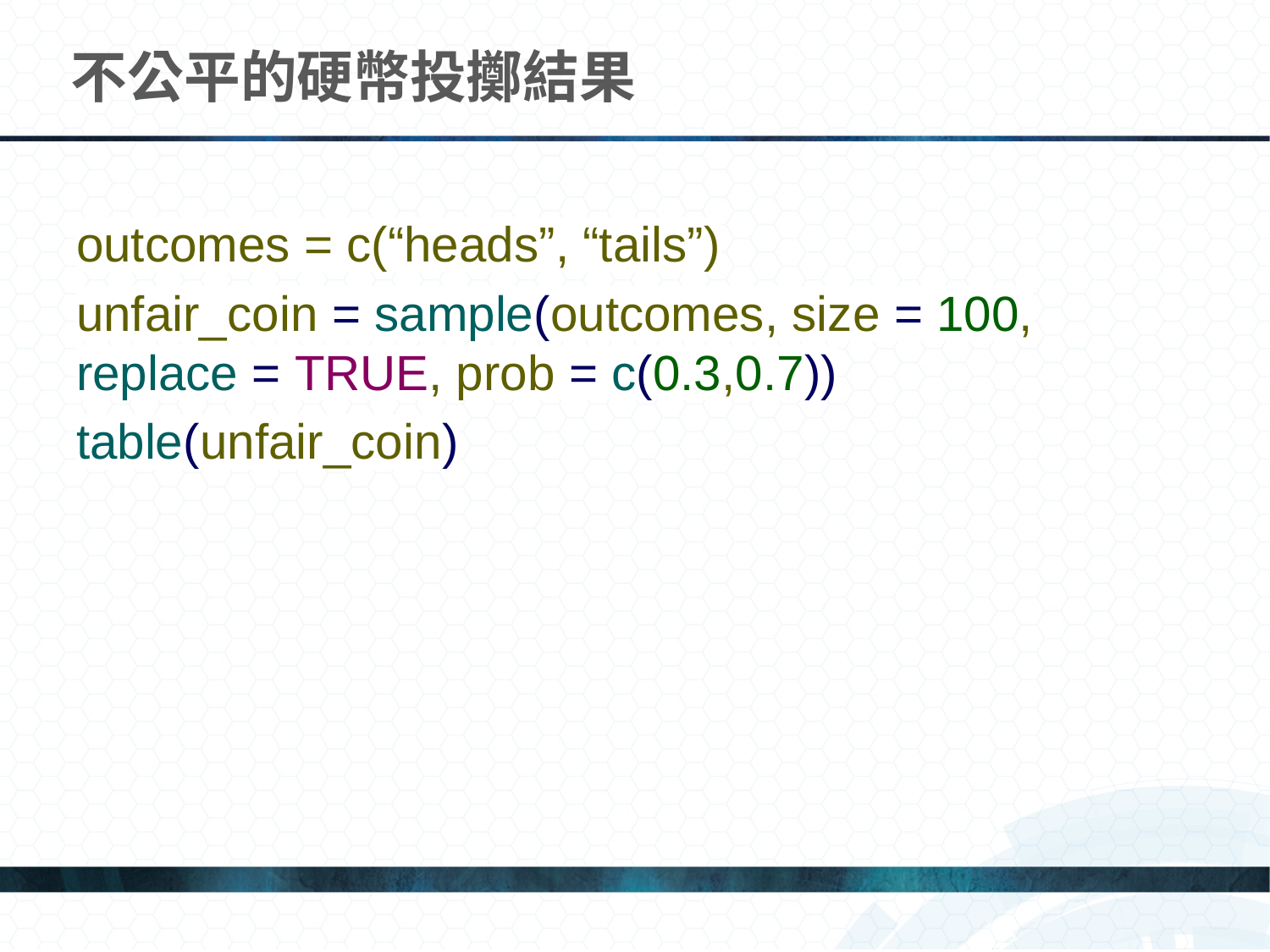

# 不公平的硬幣投擲結果
outcomes = c(“heads”, “tails”)
unfair_coin = sample(outcomes, size = 100, replace = TRUE, prob = c(0.3,0.7))
table(unfair_coin)